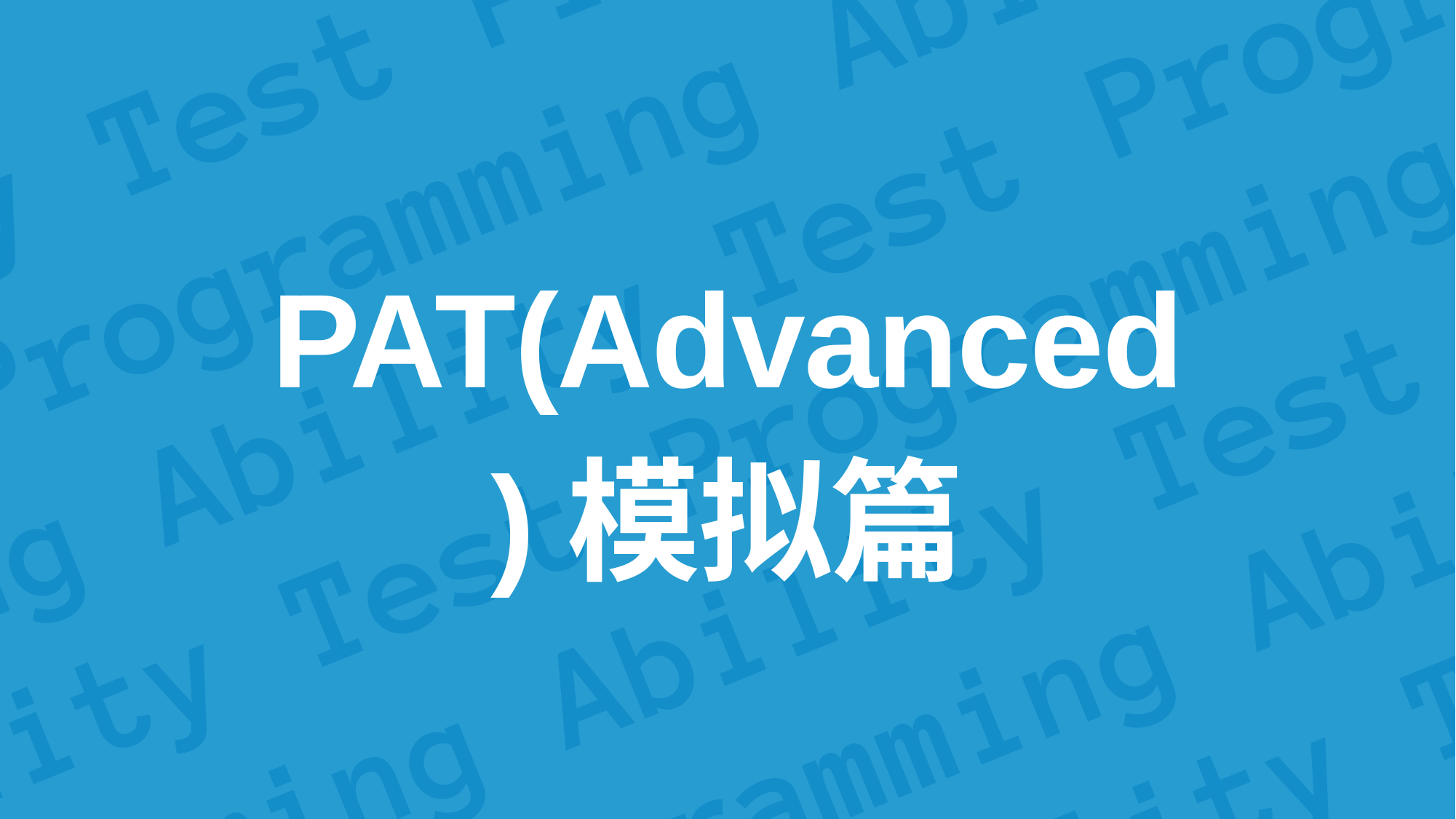

Programming Ability Test
Programming Ability Test
Programming Ability Test
Programming Ability Test
Programming Ability Test
Programming Ability Test
Programming Ability Test
Programming Ability Test
Programming Ability Test
Programming Ability Test
Programming Ability Test
PAT(Advanced)模拟篇